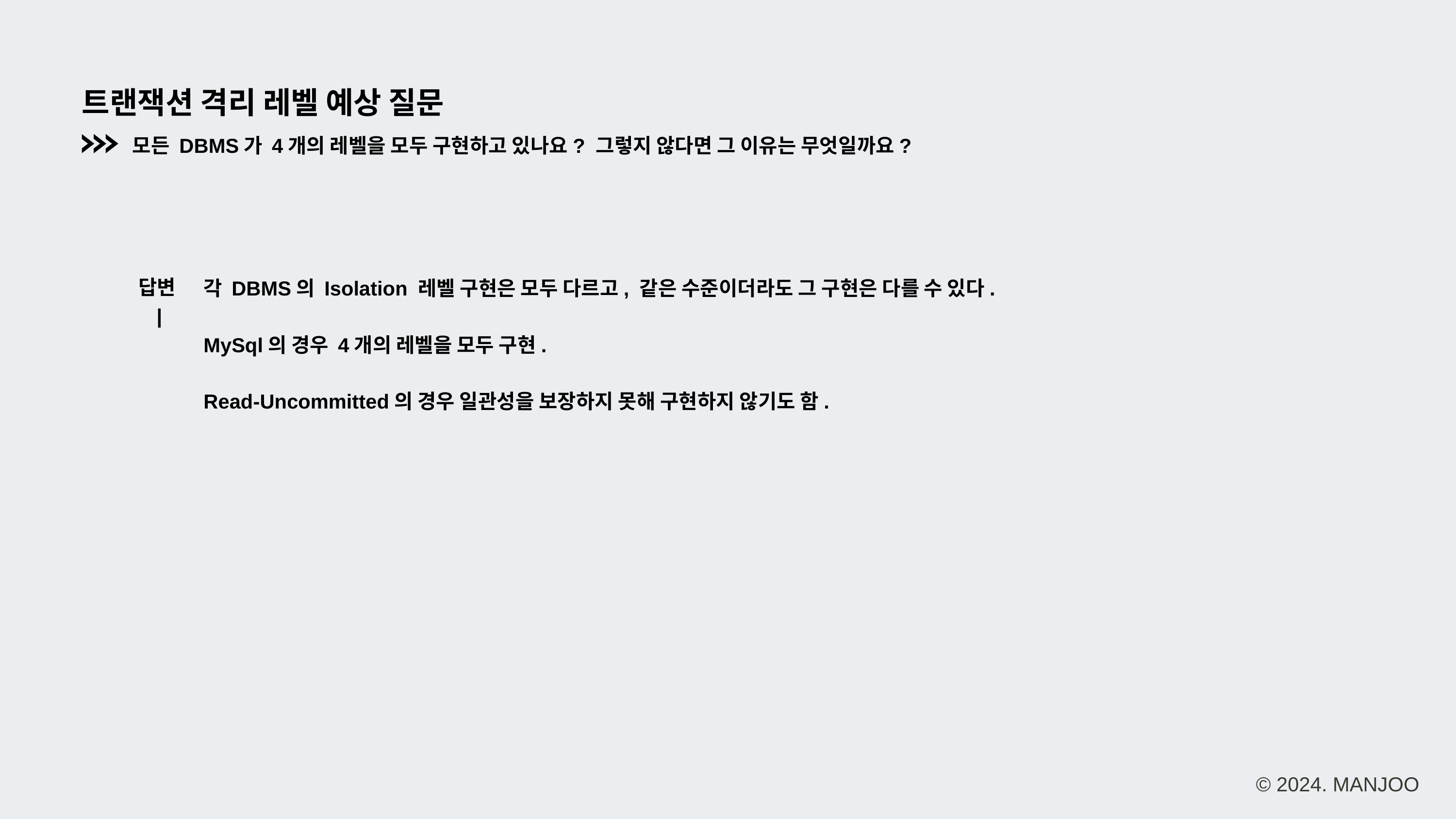

트랜잭션 격리 레벨 예상 질문
모든 DBMS가 4개의 레벨을 모두 구현하고 있나요? 그렇지 않다면 그 이유는 무엇일까요?

답변  |
각 DBMS의 Isolation 레벨 구현은 모두 다르고, 같은 수준이더라도 그 구현은 다를 수 있다.

MySql의 경우 4개의 레벨을 모두 구현.

Read-Uncommitted의 경우 일관성을 보장하지 못해 구현하지 않기도 함.
© 2024. MANJOO